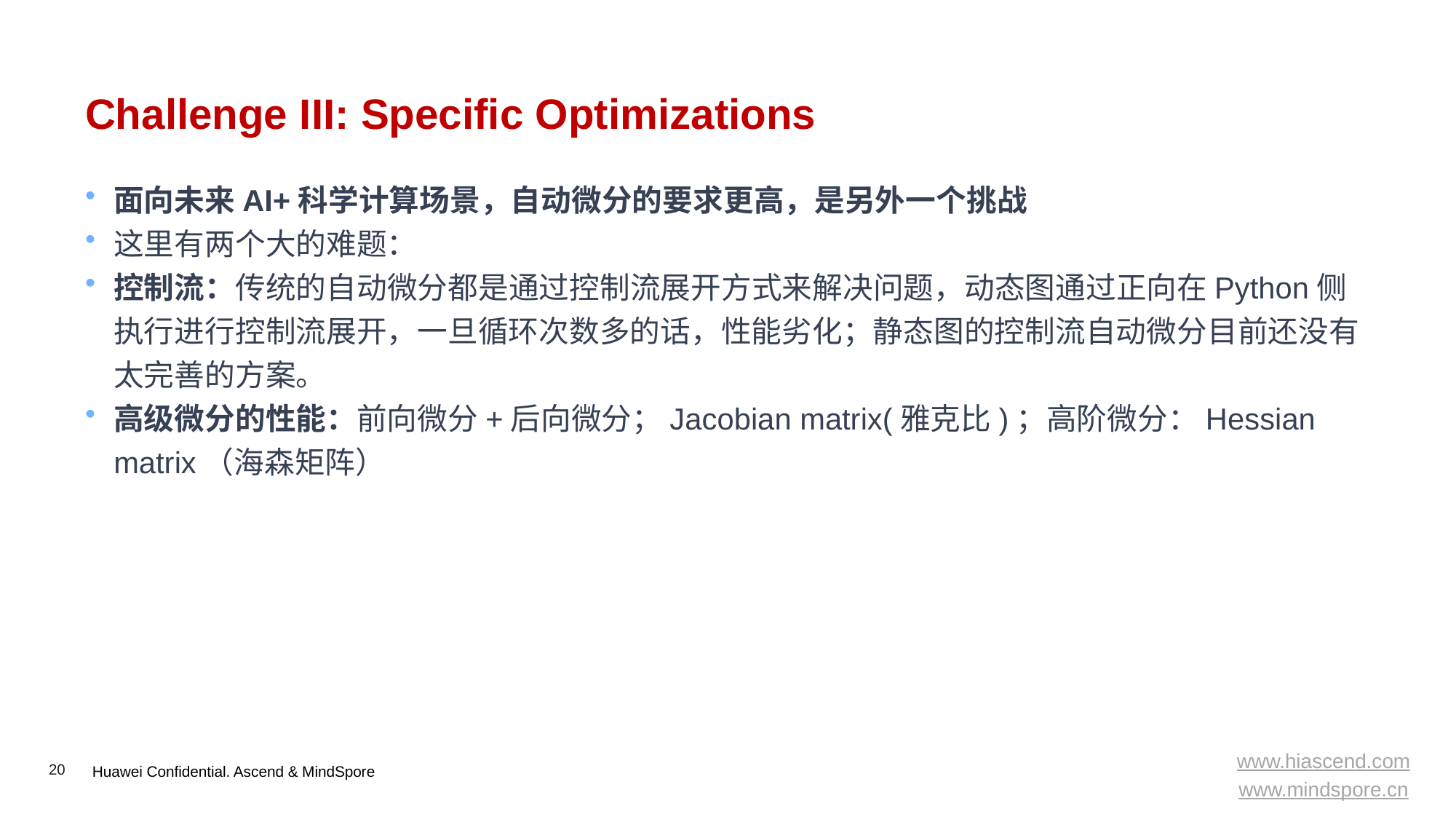

# Challenge III: Specific Optimizations
面向未来AI+科学计算场景，自动微分的要求更高，是另外一个挑战
这里有两个大的难题：
控制流：传统的自动微分都是通过控制流展开方式来解决问题，动态图通过正向在Python侧执行进行控制流展开，一旦循环次数多的话，性能劣化；静态图的控制流自动微分目前还没有太完善的方案。
高级微分的性能：前向微分+后向微分；Jacobian matrix(雅克比)；高阶微分：Hessian matrix（海森矩阵）